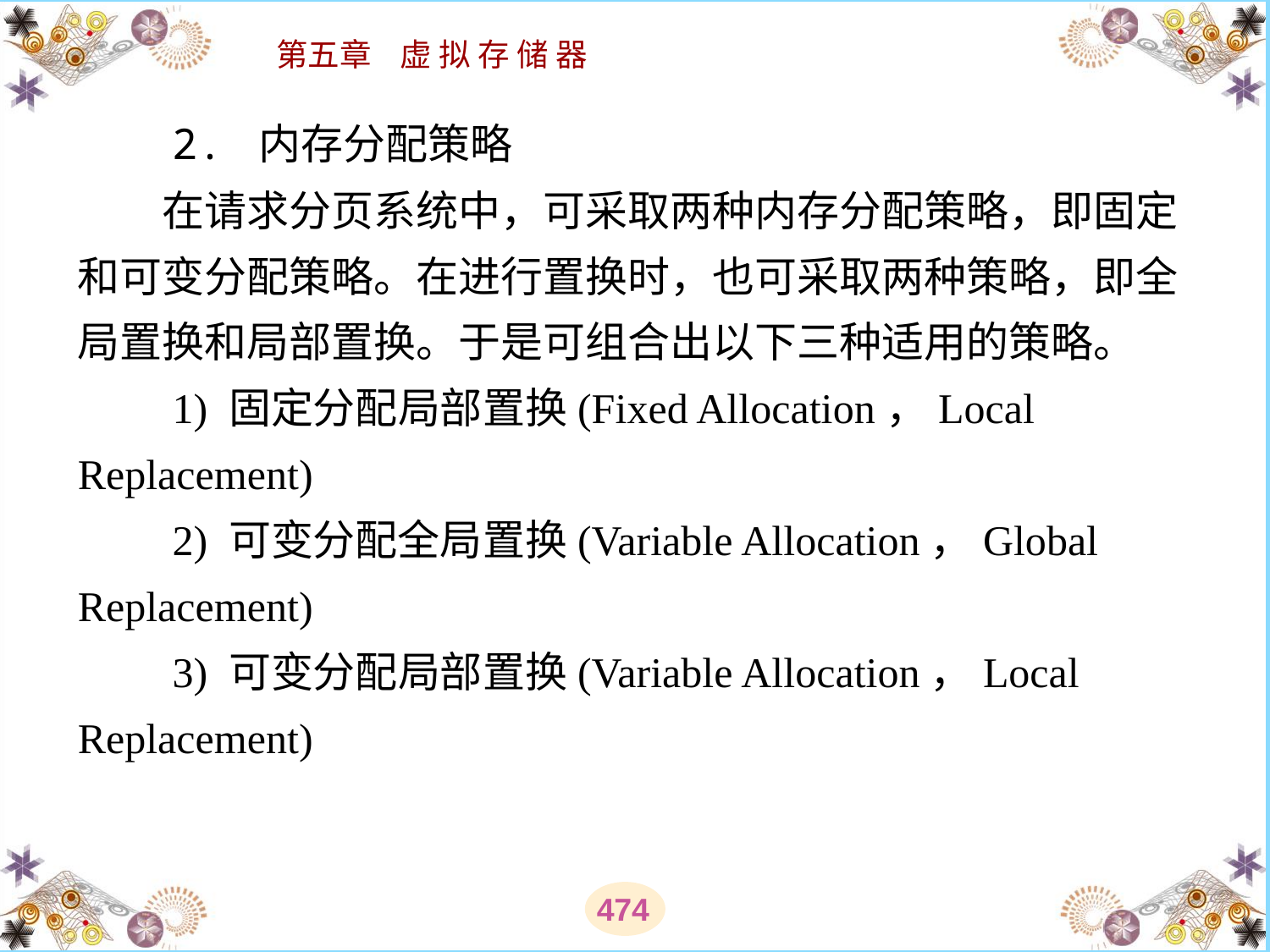

# 2. 内存分配策略 　　在请求分页系统中，可采取两种内存分配策略，即固定和可变分配策略。在进行置换时，也可采取两种策略，即全局置换和局部置换。于是可组合出以下三种适用的策略。 　　1) 固定分配局部置换(Fixed Allocation，Local Replacement) 　　2) 可变分配全局置换(Variable Allocation，Global Replacement) 　　3) 可变分配局部置换(Variable Allocation，Local Replacement)